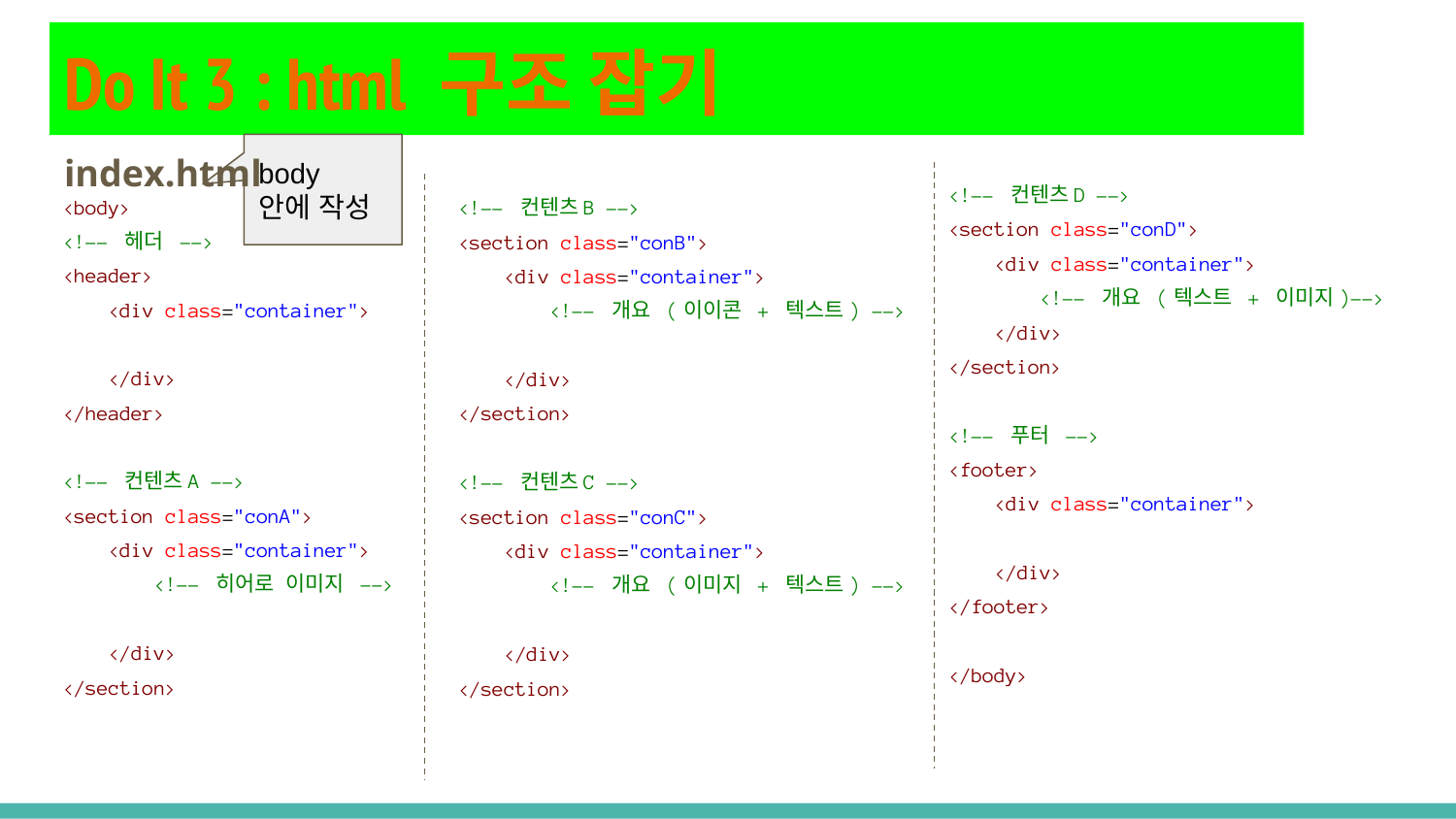

# Do It 3 : html 구조 잡기
index.html
body 안에 작성
<!-- 컨텐츠D -->
<section class="conD">
    <div class="container">
        <!-- 개요 (텍스트 + 이미지)-->
    </div>
</section>

<!-- 푸터 -->
<footer>
    <div class="container">

    </div>
</footer>

</body>

<body>
<!-- 헤더 -->
<header>
    <div class="container">

    </div>
</header>

<!-- 컨텐츠A -->
<section class="conA">
    <div class="container">
        <!-- 히어로 이미지 -->

    </div>
</section>
<!-- 컨텐츠B -->
<section class="conB">
    <div class="container">
        <!-- 개요 (이이콘 + 텍스트) -->

    </div>
</section>

<!-- 컨텐츠C -->
<section class="conC">
    <div class="container">
        <!-- 개요 (이미지 + 텍스트) -->

    </div>
</section>